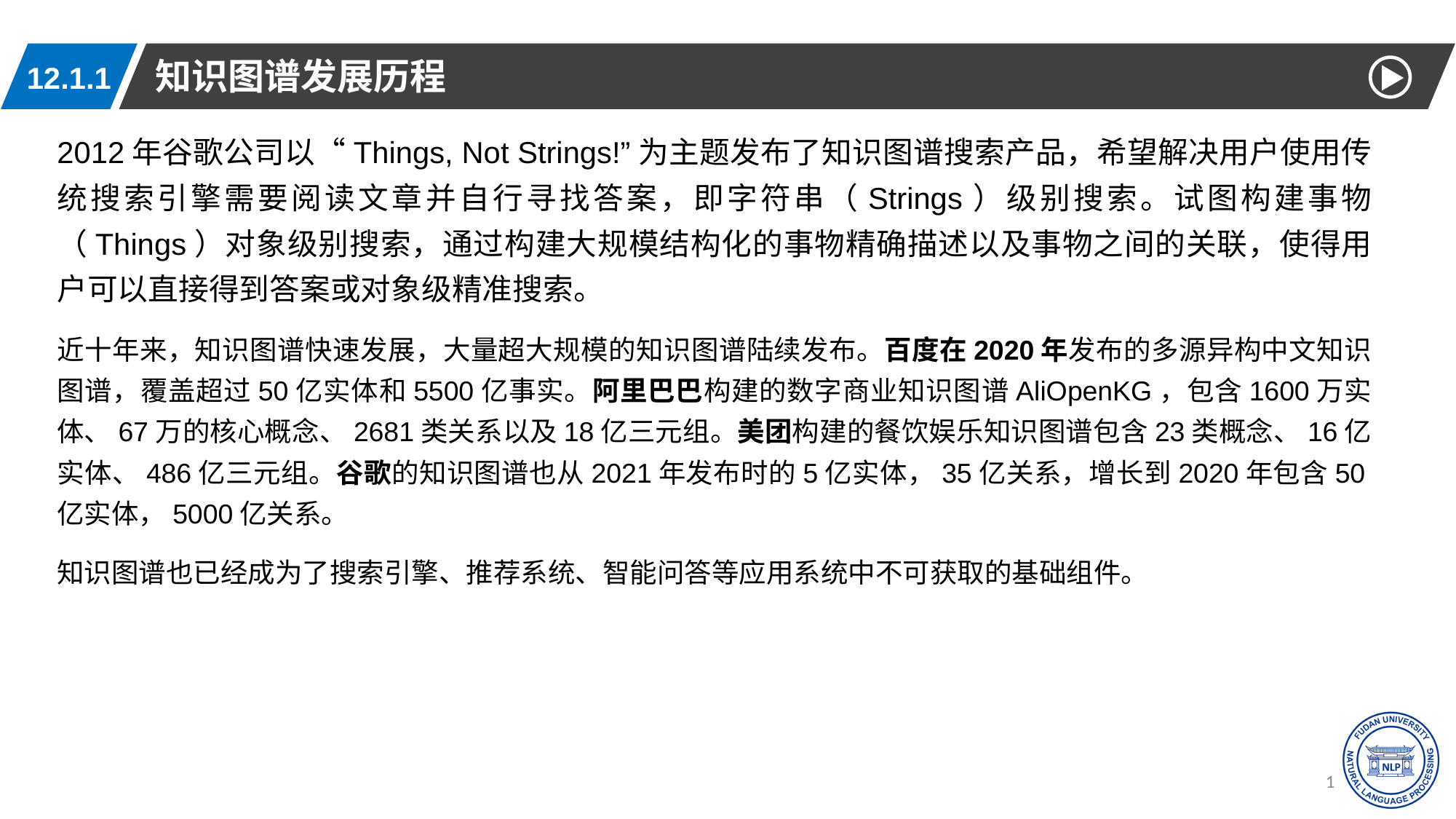

知识图谱发展历程
12.1.1

2012年谷歌公司以“Things, Not Strings!”为主题发布了知识图谱搜索产品，希望解决用户使用传统搜索引擎需要阅读文章并自行寻找答案，即字符串（Strings）级别搜索。试图构建事物（Things）对象级别搜索，通过构建大规模结构化的事物精确描述以及事物之间的关联，使得用户可以直接得到答案或对象级精准搜索。
近十年来，知识图谱快速发展，大量超大规模的知识图谱陆续发布。百度在2020年发布的多源异构中文知识图谱，覆盖超过50亿实体和5500亿事实。阿里巴巴构建的数字商业知识图谱AliOpenKG，包含1600万实体、67万的核心概念、2681类关系以及18亿三元组。美团构建的餐饮娱乐知识图谱包含23类概念、16亿实体、486亿三元组。谷歌的知识图谱也从2021年发布时的5亿实体，35亿关系，增长到2020年包含50亿实体，5000亿关系。
知识图谱也已经成为了搜索引擎、推荐系统、智能问答等应用系统中不可获取的基础组件。
11